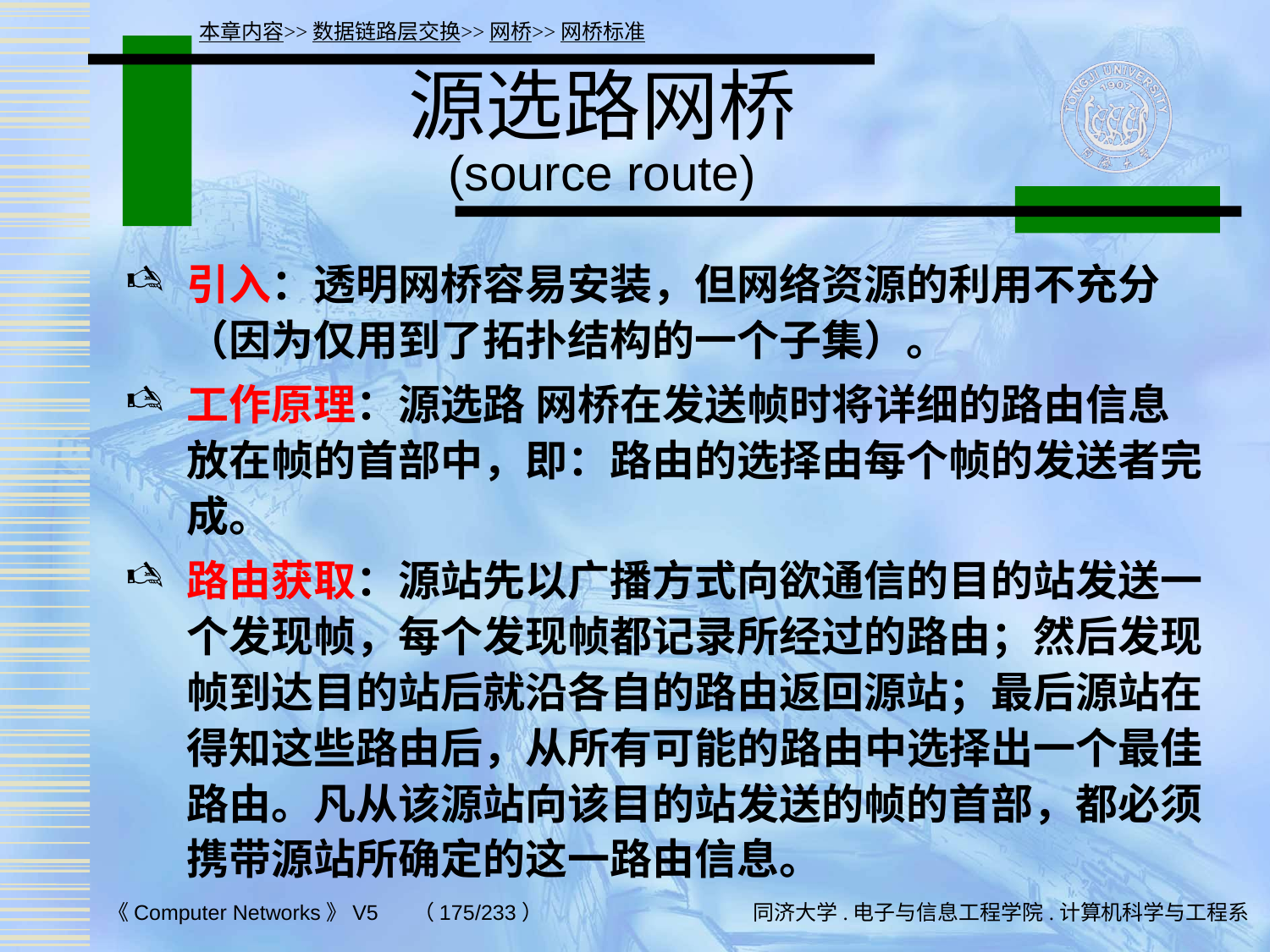

本章内容>>数据链路层交换>>网桥>>网桥标准

# 源选路网桥 (source route)
引入：透明网桥容易安装，但网络资源的利用不充分（因为仅用到了拓扑结构的一个子集）。
工作原理：源选路 网桥在发送帧时将详细的路由信息放在帧的首部中，即：路由的选择由每个帧的发送者完成。
路由获取：源站先以广播方式向欲通信的目的站发送一个发现帧，每个发现帧都记录所经过的路由；然后发现帧到达目的站后就沿各自的路由返回源站；最后源站在得知这些路由后，从所有可能的路由中选择出一个最佳路由。凡从该源站向该目的站发送的帧的首部，都必须携带源站所确定的这一路由信息。